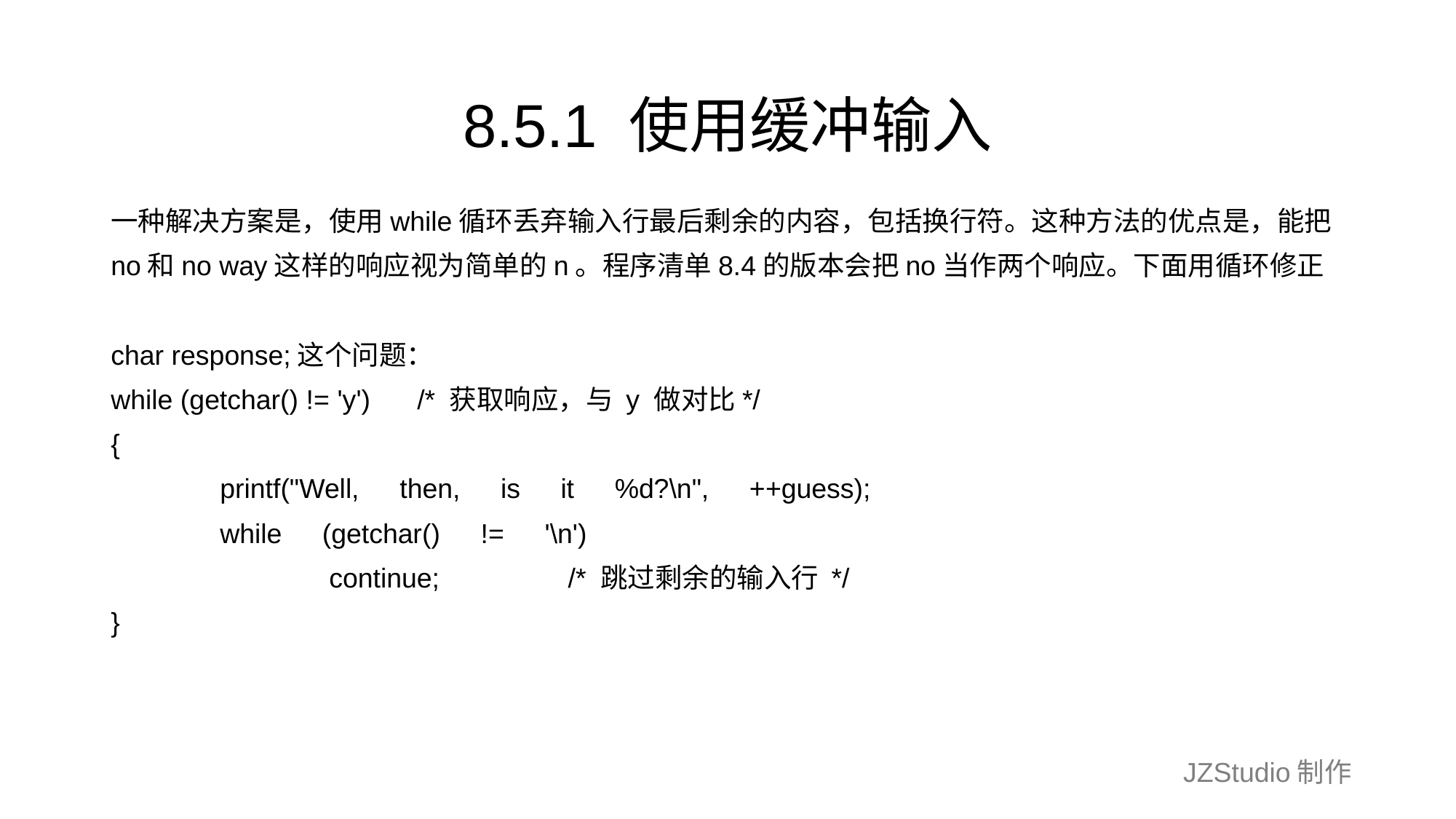

# 8.5.1 使用缓冲输入
一种解决方案是，使用while循环丢弃输入行最后剩余的内容，包括换行符。这种方法的优点是，能把
no和no way这样的响应视为简单的n。程序清单8.4的版本会把no当作两个响应。下面用循环修正

char response;这个问题：
while (getchar() != 'y')　 /* 获取响应，与 y 做对比*/
{
	printf("Well,　then,　is　it　%d?\n",　++guess);
	while　(getchar()　!=　'\n')
		continue;　　　　 /* 跳过剩余的输入行 */
}